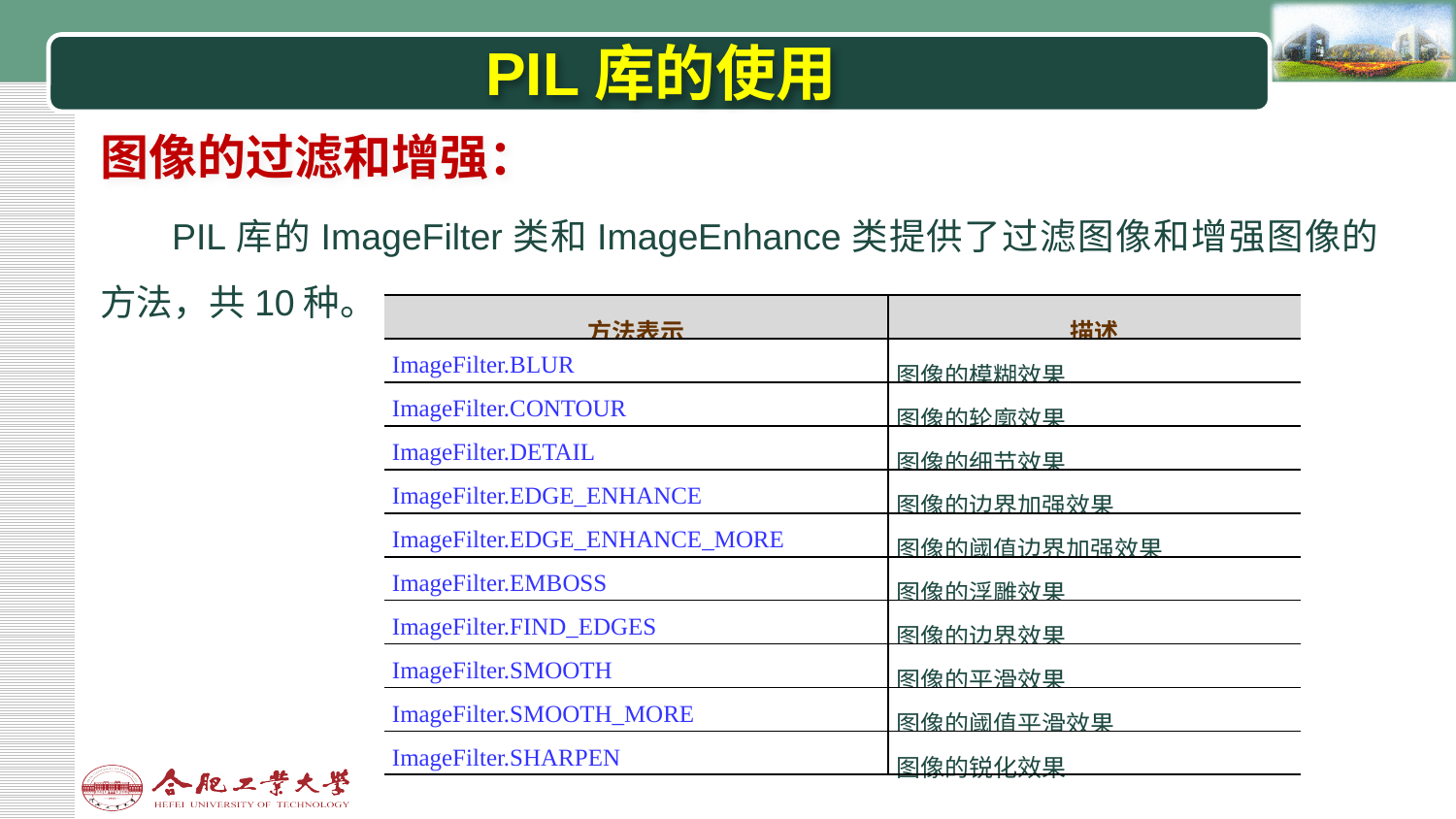

# PIL库的使用
图像的过滤和增强：
PIL库的ImageFilter类和ImageEnhance类提供了过滤图像和增强图像的方法，共10种。
| 方法表示 | 描述 |
| --- | --- |
| ImageFilter.BLUR | 图像的模糊效果 |
| ImageFilter.CONTOUR | 图像的轮廓效果 |
| ImageFilter.DETAIL | 图像的细节效果 |
| ImageFilter.EDGE\_ENHANCE | 图像的边界加强效果 |
| ImageFilter.EDGE\_ENHANCE\_MORE | 图像的阈值边界加强效果 |
| ImageFilter.EMBOSS | 图像的浮雕效果 |
| ImageFilter.FIND\_EDGES | 图像的边界效果 |
| ImageFilter.SMOOTH | 图像的平滑效果 |
| ImageFilter.SMOOTH\_MORE | 图像的阈值平滑效果 |
| ImageFilter.SHARPEN | 图像的锐化效果 |